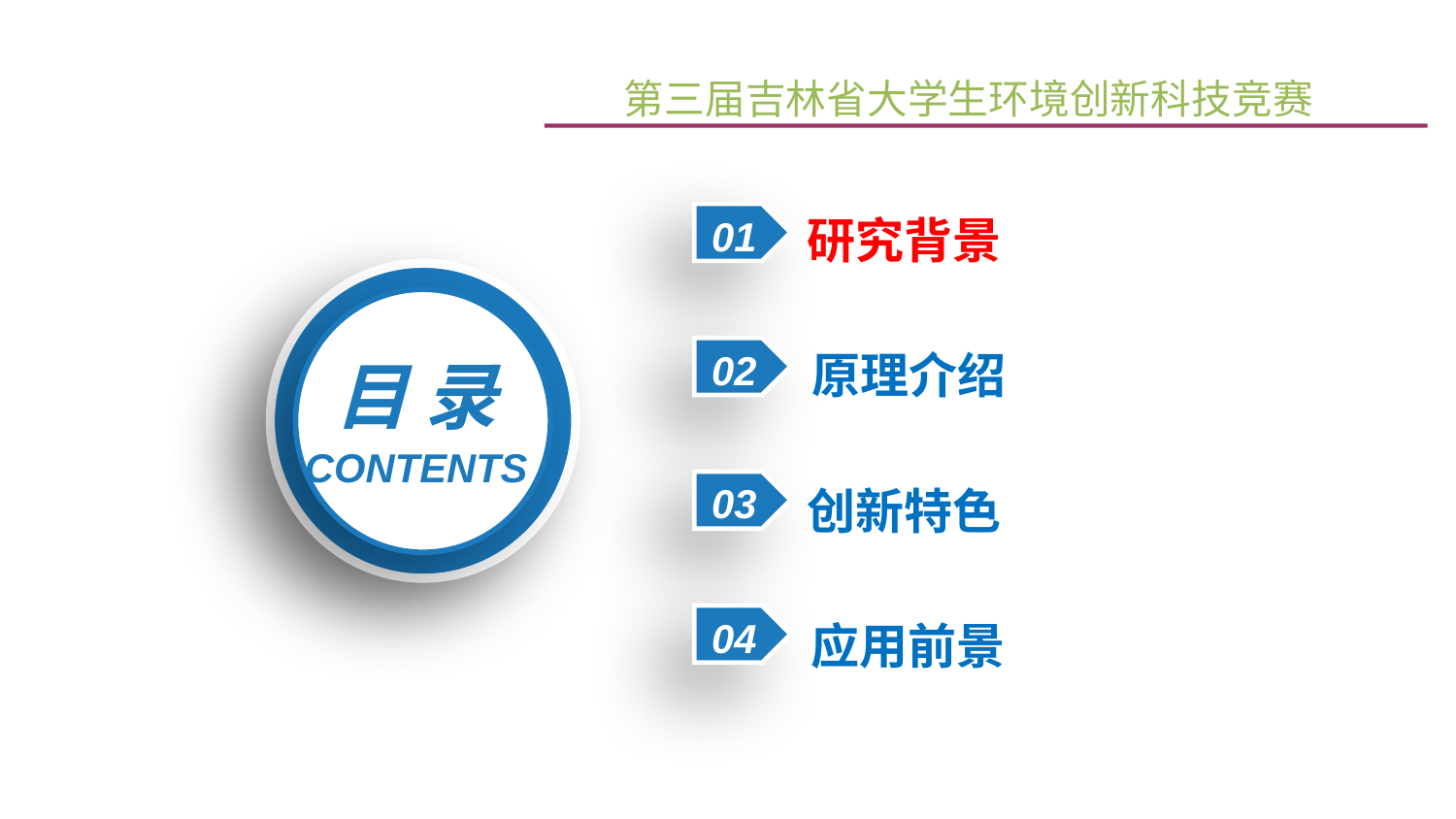

第三届吉林省大学生环境创新科技竞赛

研究背景

01

02
原理介绍原理介绍

03
创新特色特色

04
应用前景

目 录
CONTENTS